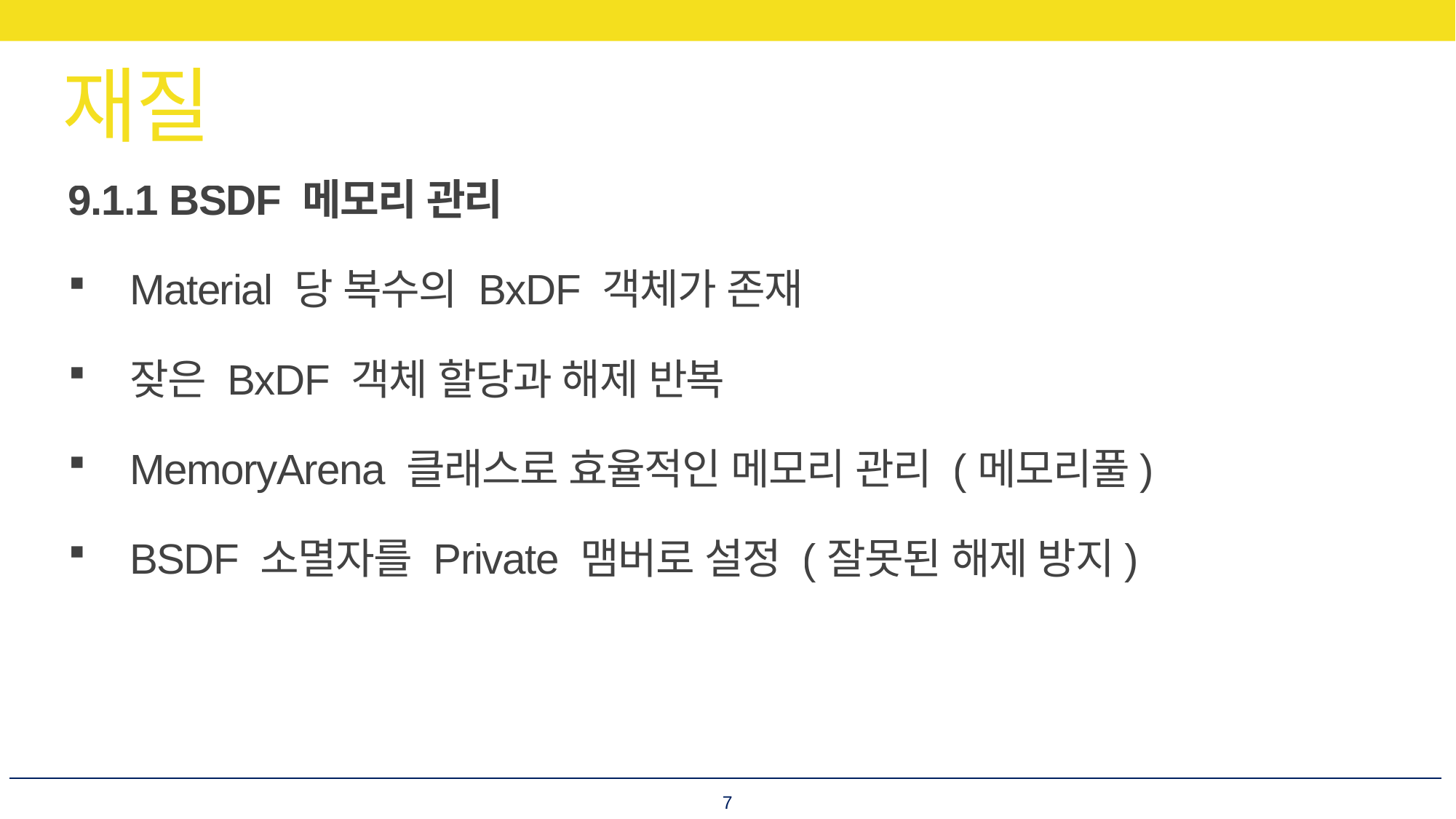

# 재질
9.1.1 BSDF 메모리 관리
Material 당 복수의 BxDF 객체가 존재
잦은 BxDF 객체 할당과 해제 반복
MemoryArena 클래스로 효율적인 메모리 관리 (메모리풀)
BSDF 소멸자를 Private 맴버로 설정 (잘못된 해제 방지)
7